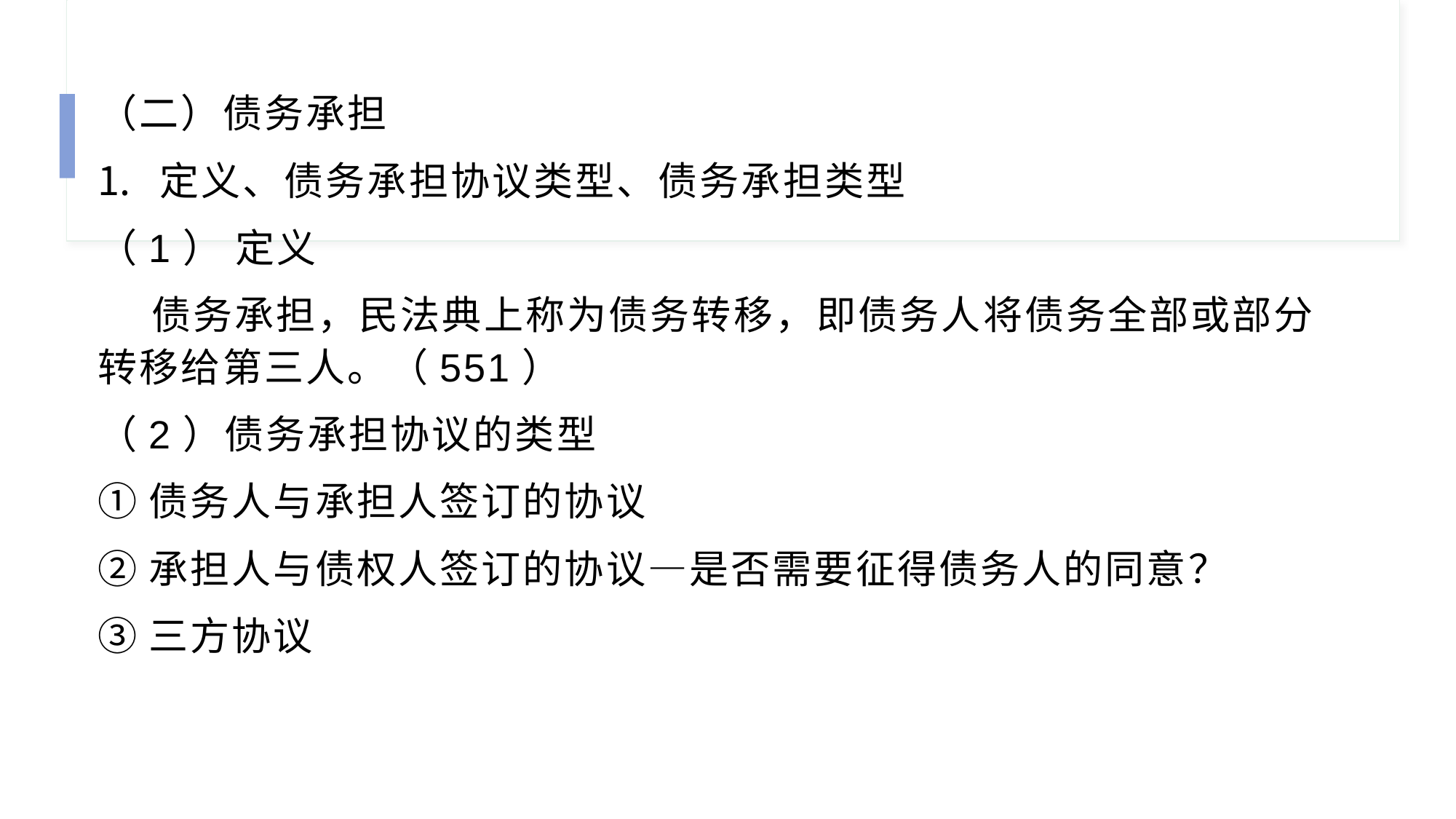

（二）债务承担
定义、债务承担协议类型、债务承担类型
（1） 定义
    债务承担，民法典上称为债务转移，即债务人将债务全部或部分转移给第三人。（551）
（2）债务承担协议的类型
①债务人与承担人签订的协议
②承担人与债权人签订的协议—是否需要征得债务人的同意？
③三方协议